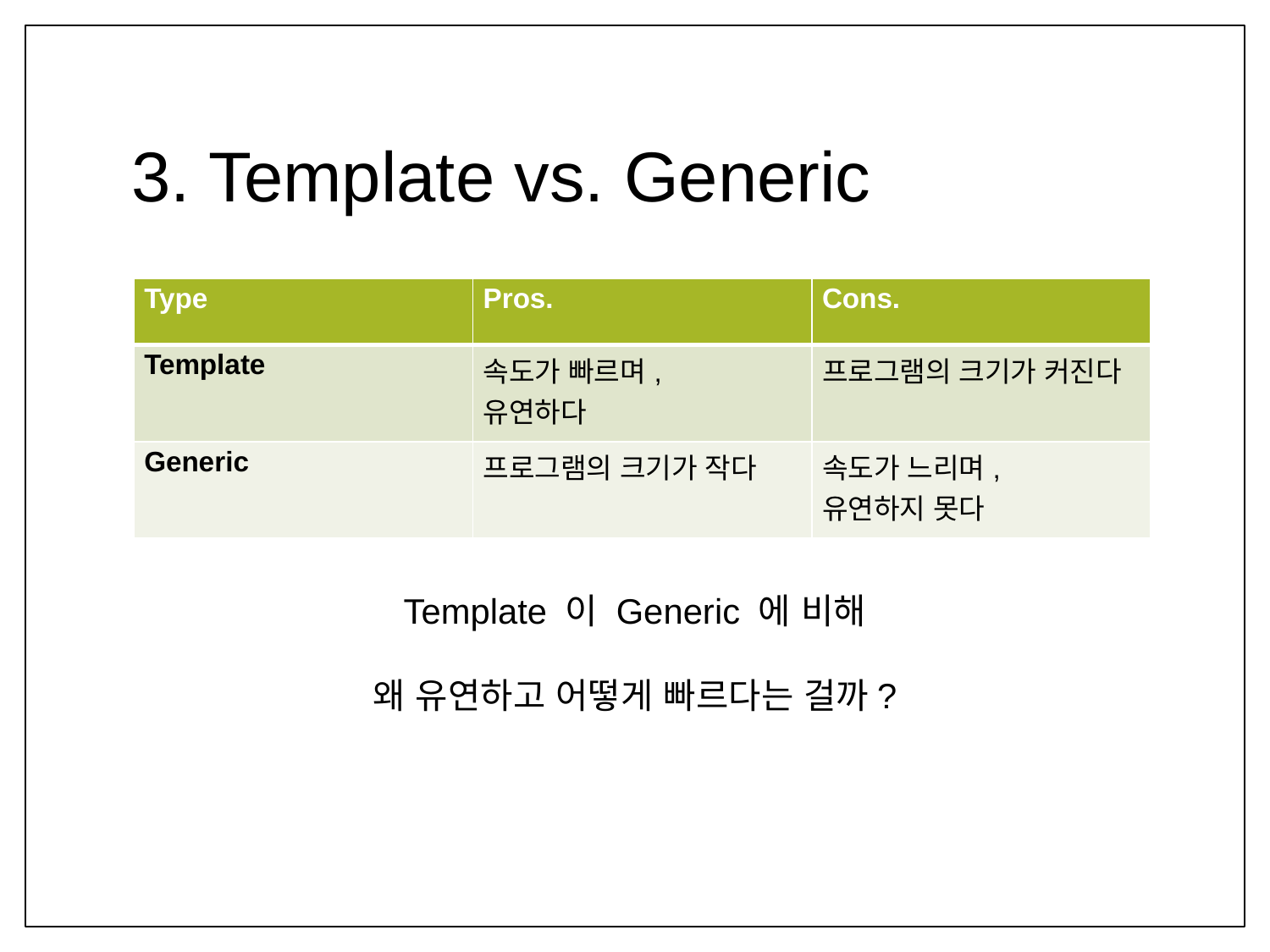

# 3. Template vs. Generic
| Type | Pros. | Cons. |
| --- | --- | --- |
| Template | 속도가 빠르며, 유연하다 | 프로그램의 크기가 커진다 |
| Generic | 프로그램의 크기가 작다 | 속도가 느리며, 유연하지 못다 |
Template 이 Generic 에 비해

왜 유연하고 어떻게 빠르다는 걸까?